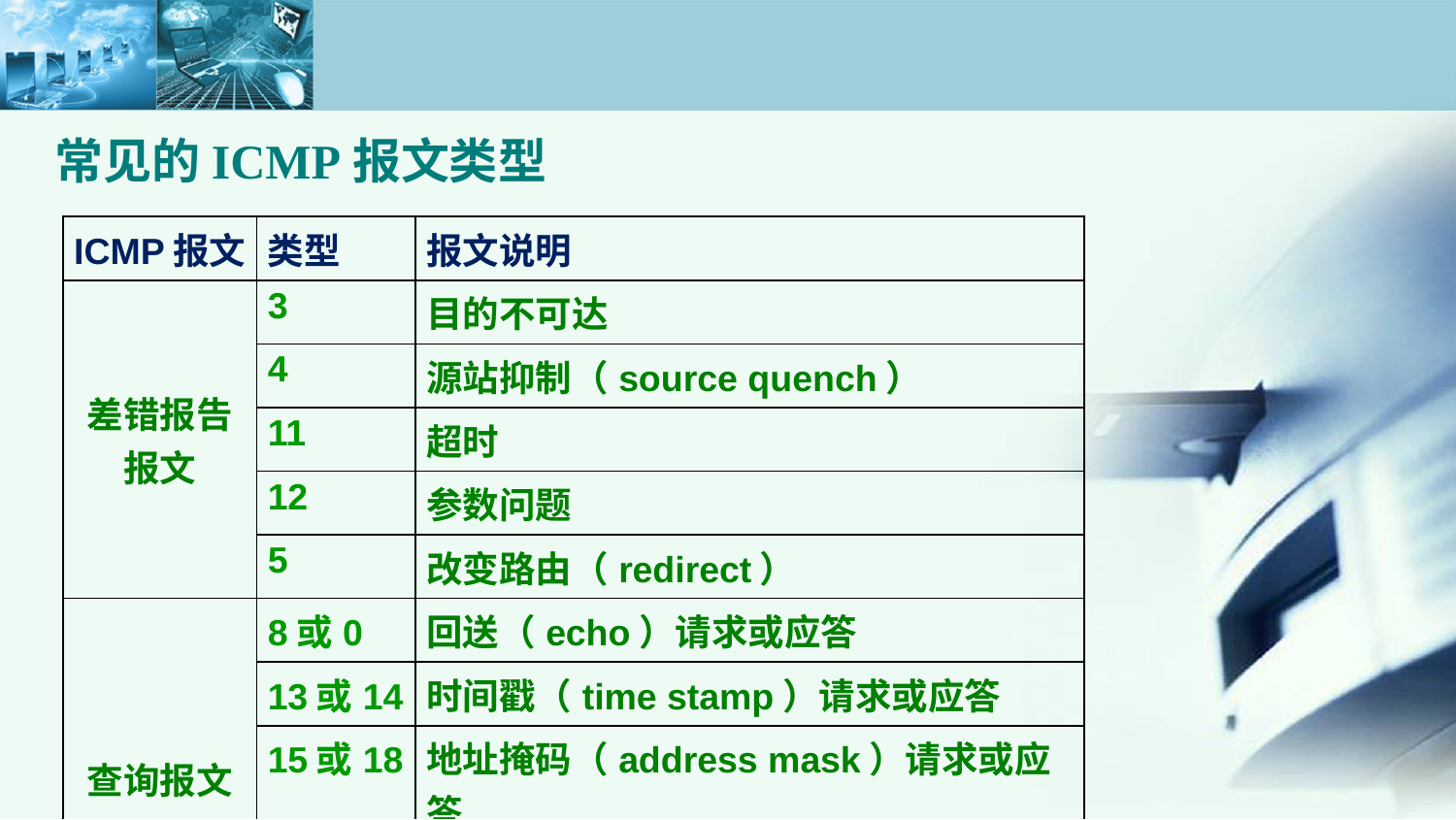

常见的ICMP报文类型
| ICMP报文 | 类型 | 报文说明 |
| --- | --- | --- |
| 差错报告报文 | 3 | 目的不可达 |
|  | 4 | 源站抑制（source quench） |
|  | 11 | 超时 |
|  | 12 | 参数问题 |
|  | 5 | 改变路由（redirect） |
| 查询报文 | 8或0 | 回送（echo）请求或应答 |
|  | 13或14 | 时间戳（time stamp）请求或应答 |
|  | 15或18 | 地址掩码（address mask）请求或应答 |
|  | 10或9 | 路由器询问（router solicitation）或通告 |